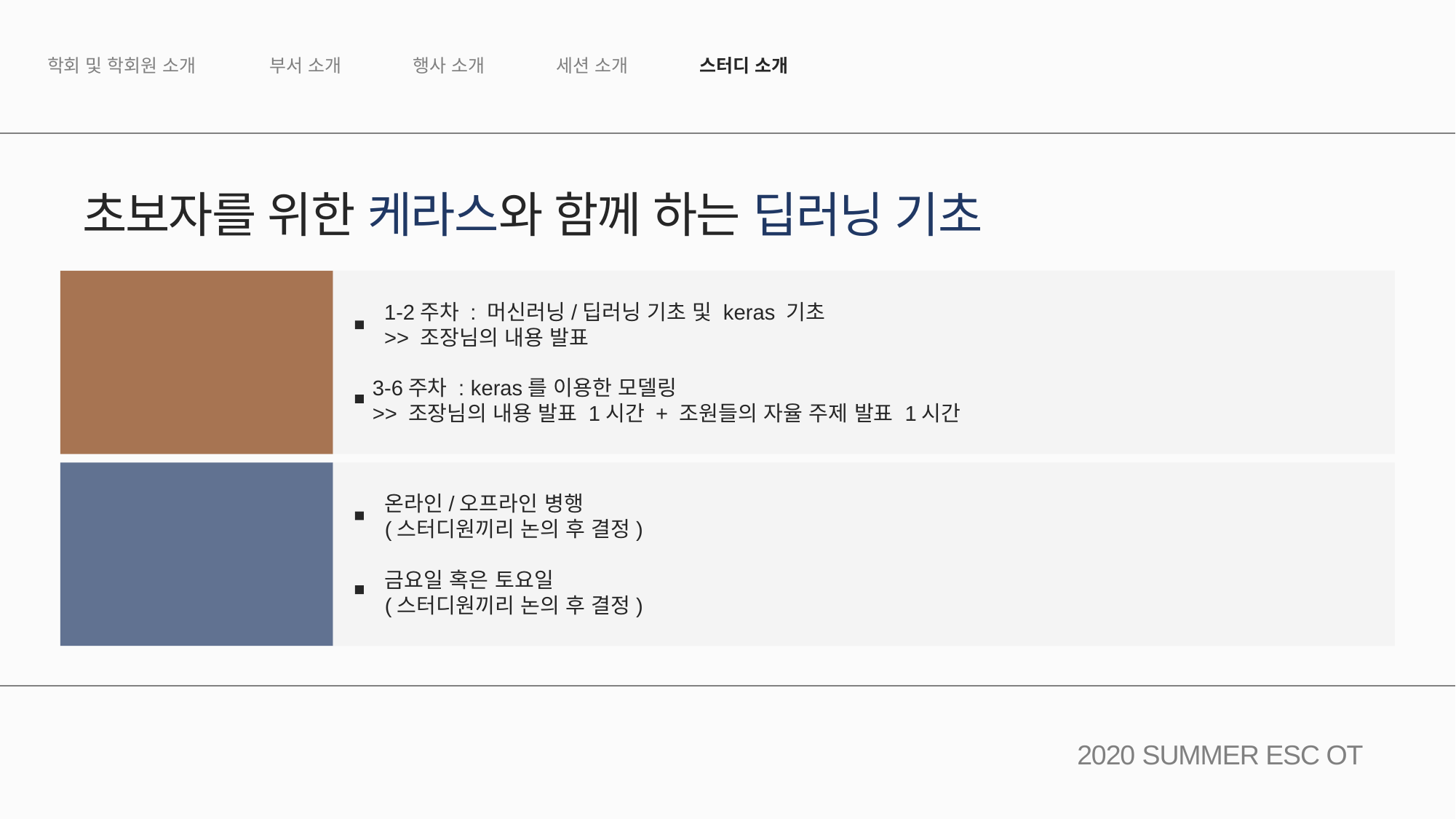

행사 소개
세션 소개
스터디 소개
부서 소개
학회 및 학회원 소개
초보자를 위한 케라스와 함께 하는 딥러닝 기초

1-2주차 : 머신러닝/딥러닝 기초 및 keras 기초
>> 조장님의 내용 발표

스터디
진행 방식
3-6주차 : keras를 이용한 모델링
>> 조장님의 내용 발표 1시간 + 조원들의 자율 주제 발표 1시간

온라인/오프라인 병행
(스터디원끼리 논의 후 결정)

스터디
일정
금요일 혹은 토요일
(스터디원끼리 논의 후 결정)

2020 SUMMER ESC OT